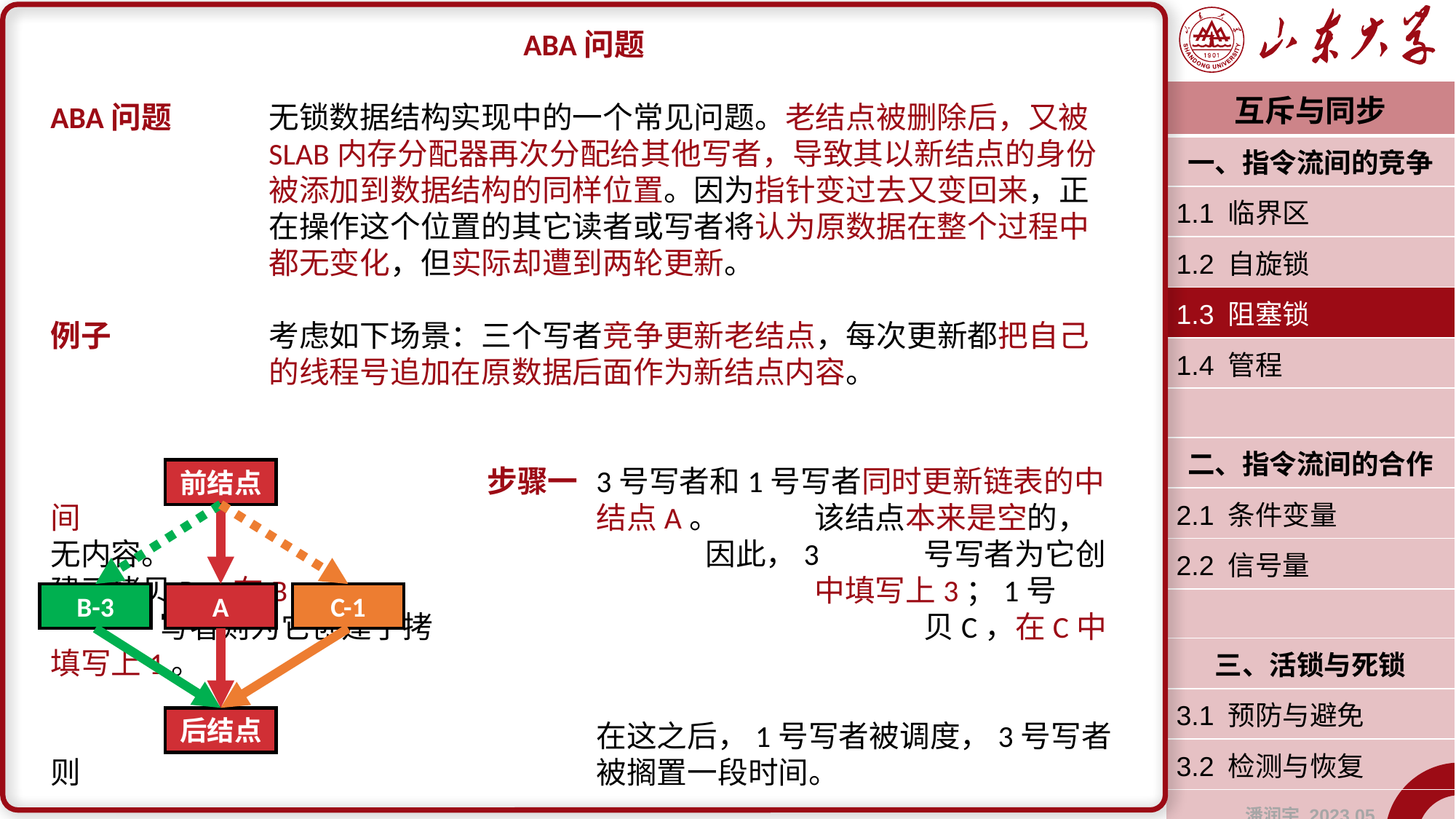

ABA问题

ABA问题	无锁数据结构实现中的一个常见问题。老结点被删除后，又被		SLAB内存分配器再次分配给其他写者，导致其以新结点的身份		被添加到数据结构的同样位置。因为指针变过去又变回来，正		在操作这个位置的其它读者或写者将认为原数据在整个过程中		都无变化，但实际却遭到两轮更新。

例子		考虑如下场景：三个写者竞争更新老结点，每次更新都把自己		的线程号追加在原数据后面作为新结点内容。

				步骤一	3号写者和1号写者同时更新链表的中间					结点A。	该结点本来是空的，无内容。					因此，3	号写者为它创建了拷贝B，在B					中填写上3；1号	写者则为它创建了拷					贝C，在C中填写上1。

					在这之后，1号写者被调度，3号写者则					被搁置一段时间。
| 互斥与同步 |
| --- |
| 一、指令流间的竞争 |
| 1.1 临界区 |
| 1.2 自旋锁 |
| 1.3 阻塞锁 |
| 1.4 管程 |
|  |
| 二、指令流间的合作 |
| 2.1 条件变量 |
| 2.2 信号量 |
|  |
| 三、活锁与死锁 |
| 3.1 预防与避免 |
| 3.2 检测与恢复 |
| 潘润宇 2023.05 |
前结点
B-3
A
C-1
后结点